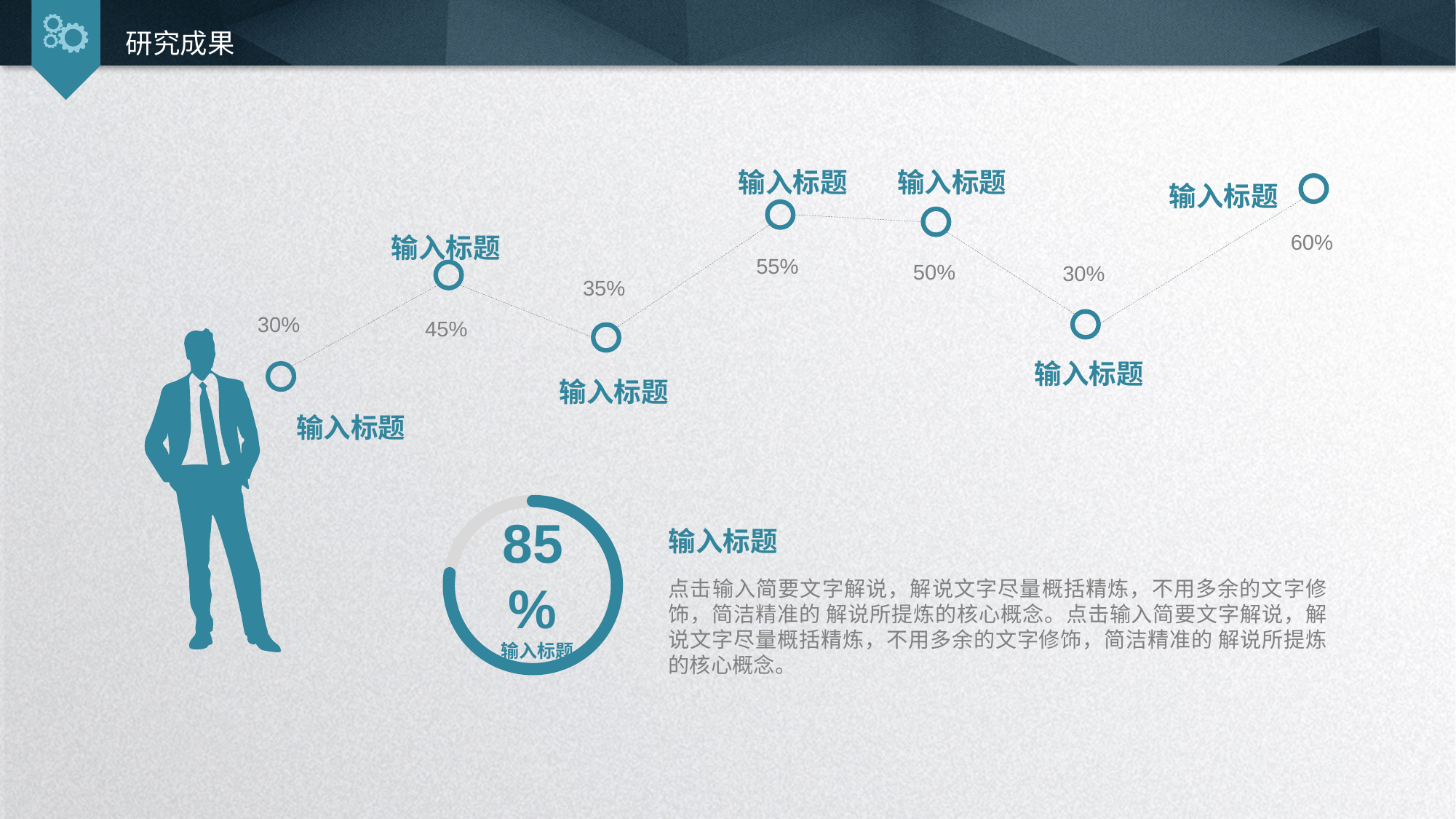

研究成果
输入标题
输入标题
输入标题

60%
输入标题
55%
50%
30%

35%
30%
45%

输入标题

输入标题
输入标题
85%
 输入标题

输入标题

点击输入简要文字解说，解说文字尽量概括精炼，不用多余的文字修饰，简洁精准的 解说所提炼的核心概念。点击输入简要文字解说，解说文字尽量概括精炼，不用多余的文字修饰，简洁精准的 解说所提炼的核心概念。
延时符